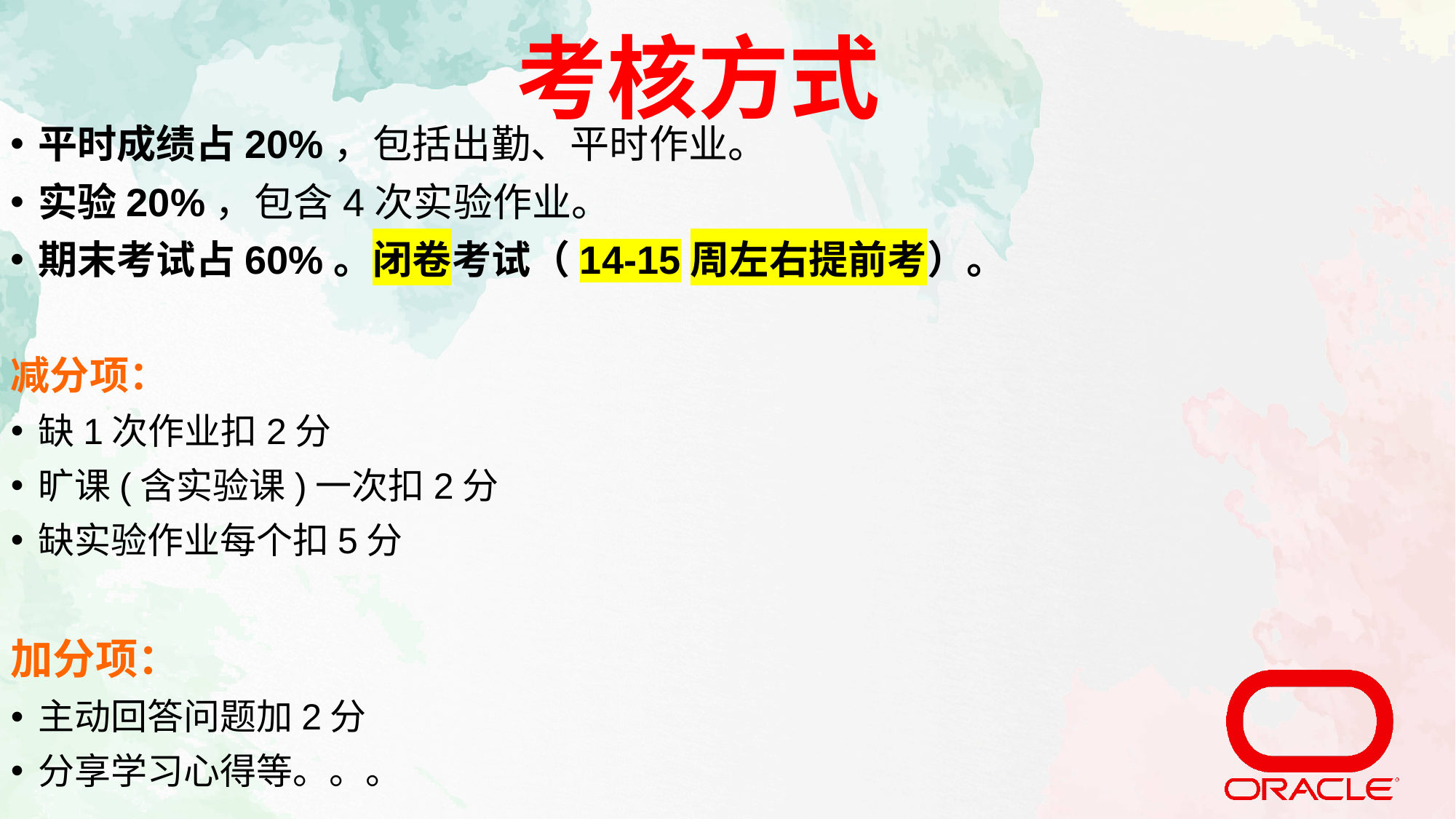

考核方式
平时成绩占20%，包括出勤、平时作业。
实验20%，包含4次实验作业。
期末考试占60%。闭卷考试（14-15周左右提前考）。

减分项：
缺1次作业扣2分
旷课(含实验课)一次扣2分
缺实验作业每个扣5分

加分项：
主动回答问题加2分
分享学习心得等。。。